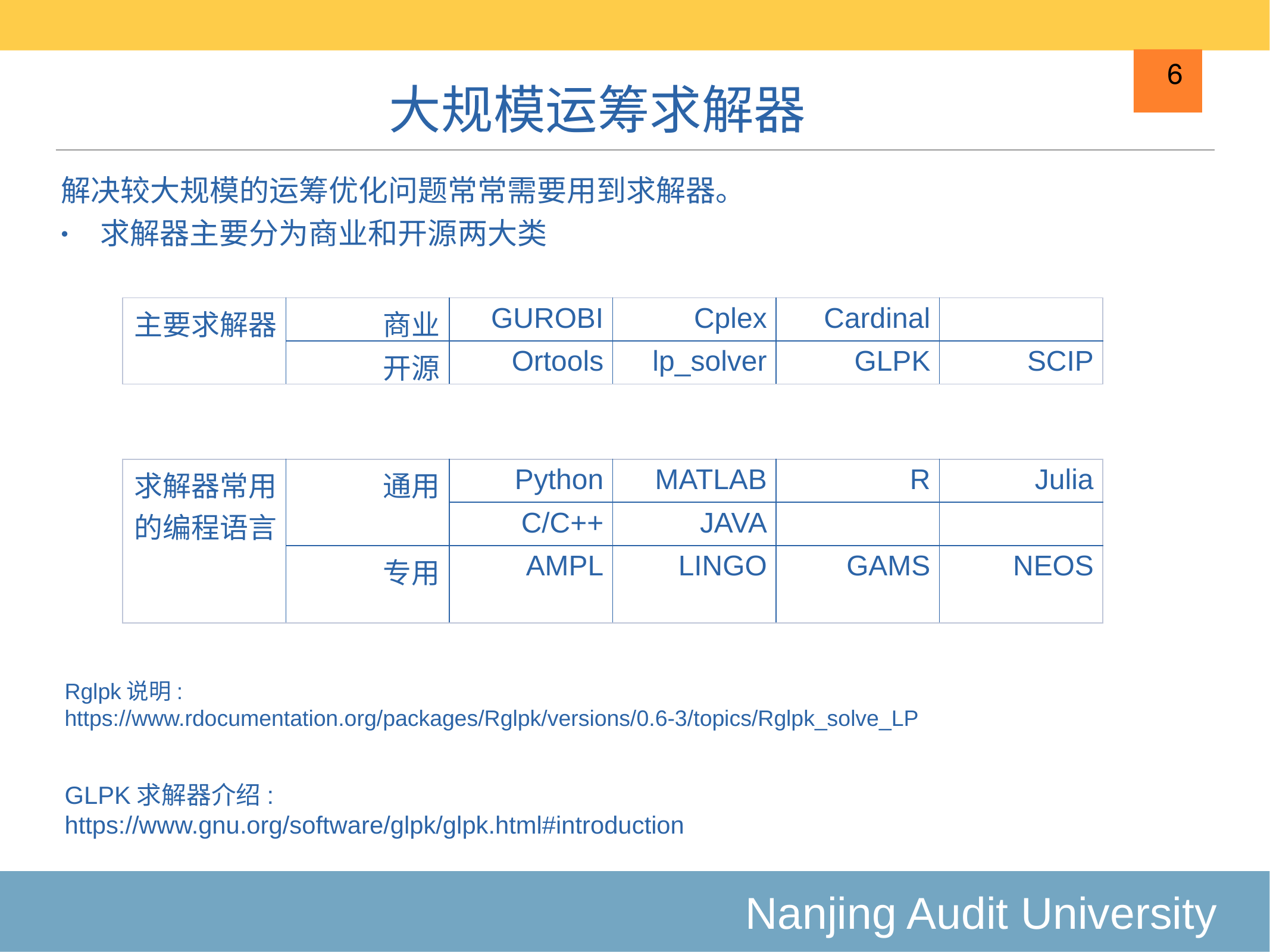

# 大规模运筹求解器
6
解决较大规模的运筹优化问题常常需要用到求解器。
求解器主要分为商业和开源两大类

| 主要求解器 | 商业 | GUROBI | Cplex | Cardinal |  |
| --- | --- | --- | --- | --- | --- |
|  | 开源 | Ortools | lp\_solver | GLPK | SCIP |
| 求解器常用的编程语言 | 通用 | Python | MATLAB | R | Julia |
| --- | --- | --- | --- | --- | --- |
|  |  | C/C++ | JAVA |  |  |
|  | 专用 | AMPL | LINGO | GAMS | NEOS |
Rglpk说明:
https://www.rdocumentation.org/packages/Rglpk/versions/0.6-3/topics/Rglpk_solve_LP
GLPK求解器介绍:
https://www.gnu.org/software/glpk/glpk.html#introduction